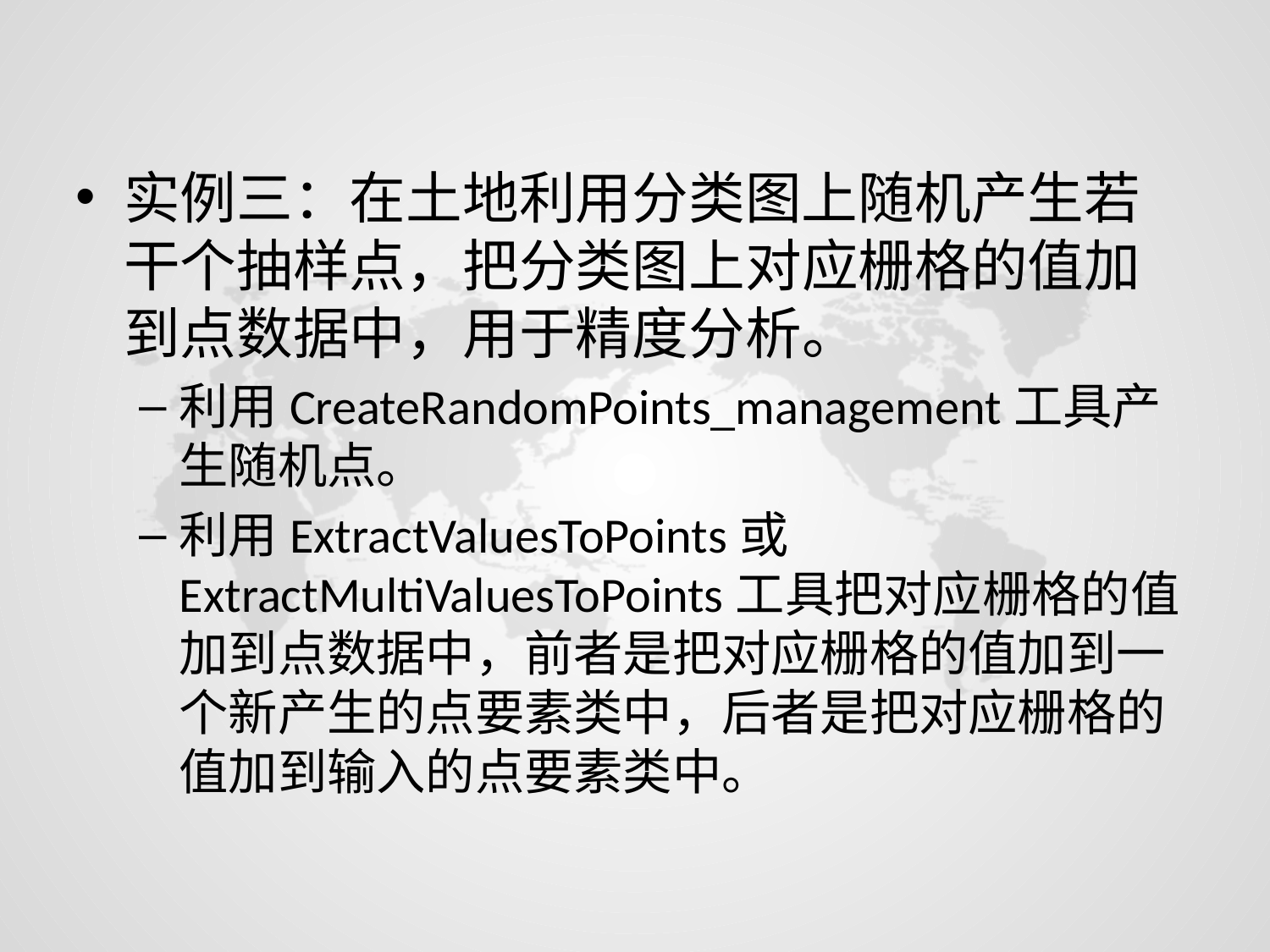

实例三：在土地利用分类图上随机产生若干个抽样点，把分类图上对应栅格的值加到点数据中，用于精度分析。
利用CreateRandomPoints_management工具产生随机点。
利用ExtractValuesToPoints或ExtractMultiValuesToPoints工具把对应栅格的值加到点数据中，前者是把对应栅格的值加到一个新产生的点要素类中，后者是把对应栅格的值加到输入的点要素类中。